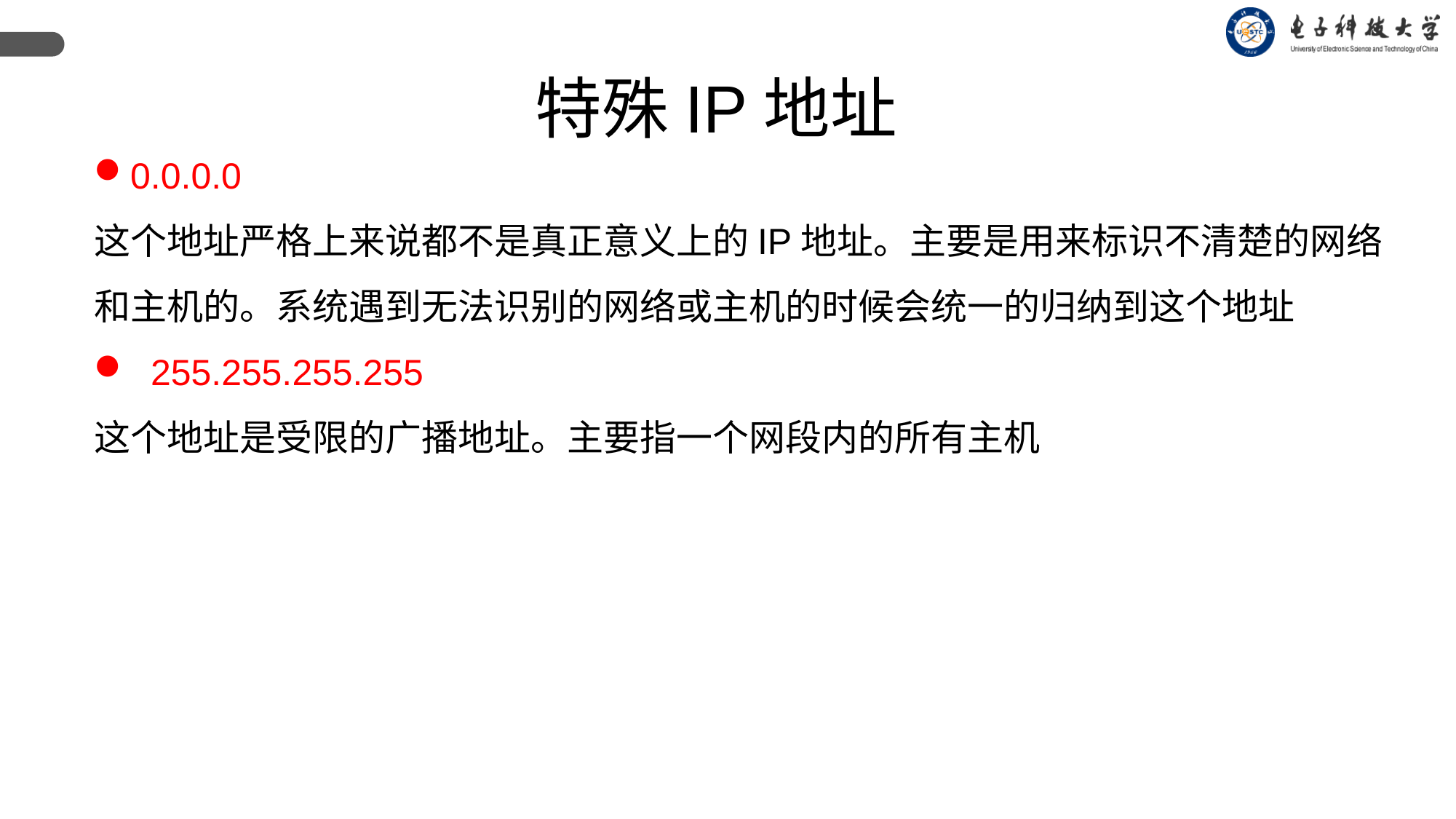

特殊IP地址
0.0.0.0
这个地址严格上来说都不是真正意义上的IP地址。主要是用来标识不清楚的网络和主机的。系统遇到无法识别的网络或主机的时候会统一的归纳到这个地址
  255.255.255.255
这个地址是受限的广播地址。主要指一个网段内的所有主机